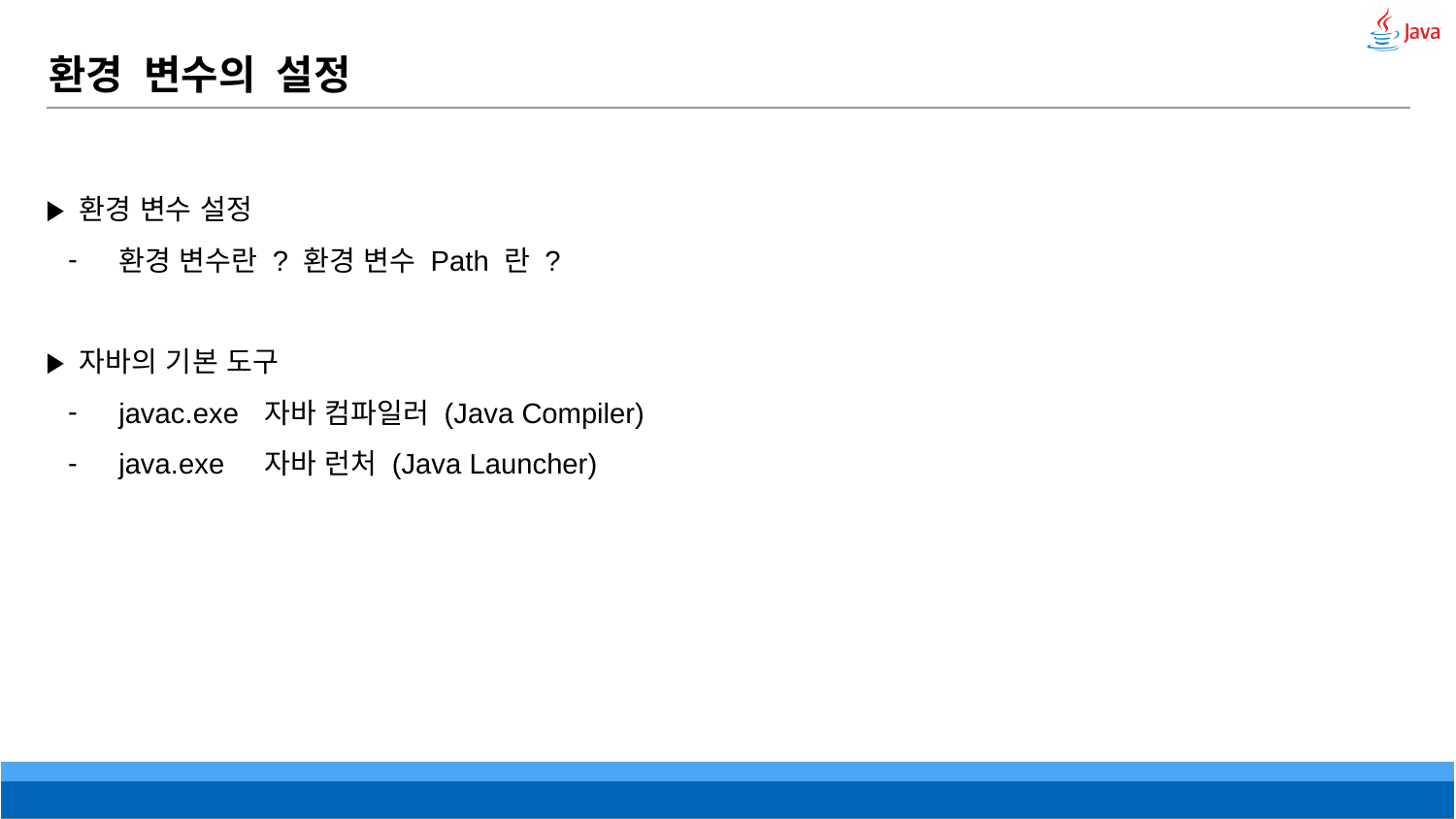

# 환경 변수의 설정
▶ 환경 변수 설정
환경 변수란 ? 환경 변수 Path 란 ?

▶ 자바의 기본 도구
javac.exe	자바 컴파일러 (Java Compiler)
java.exe	자바 런처 (Java Launcher)